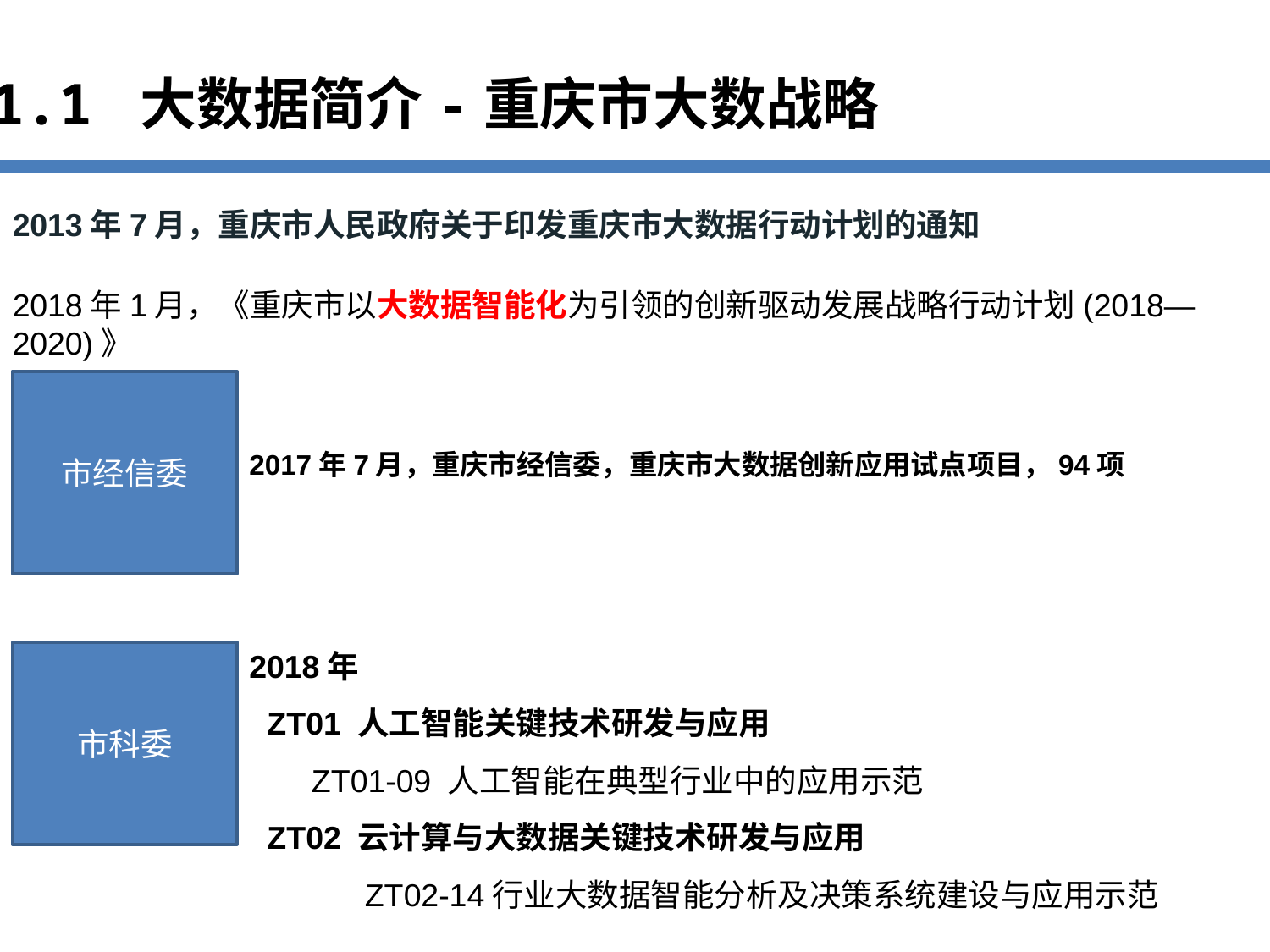

1.1 大数据简介-重庆市大数战略
2013年7月，重庆市人民政府关于印发重庆市大数据行动计划的通知
2018年1月，《重庆市以大数据智能化为引领的创新驱动发展战略行动计划(2018—2020)》
市经信委
2017年7月，重庆市经信委，重庆市大数据创新应用试点项目，94项
2018年
  ZT01 人工智能关键技术研发与应用
       ZT01-09 人工智能在典型行业中的应用示范
  ZT02 云计算与大数据关键技术研发与应用
             ZT02-14行业大数据智能分析及决策系统建设与应用示范

市科委